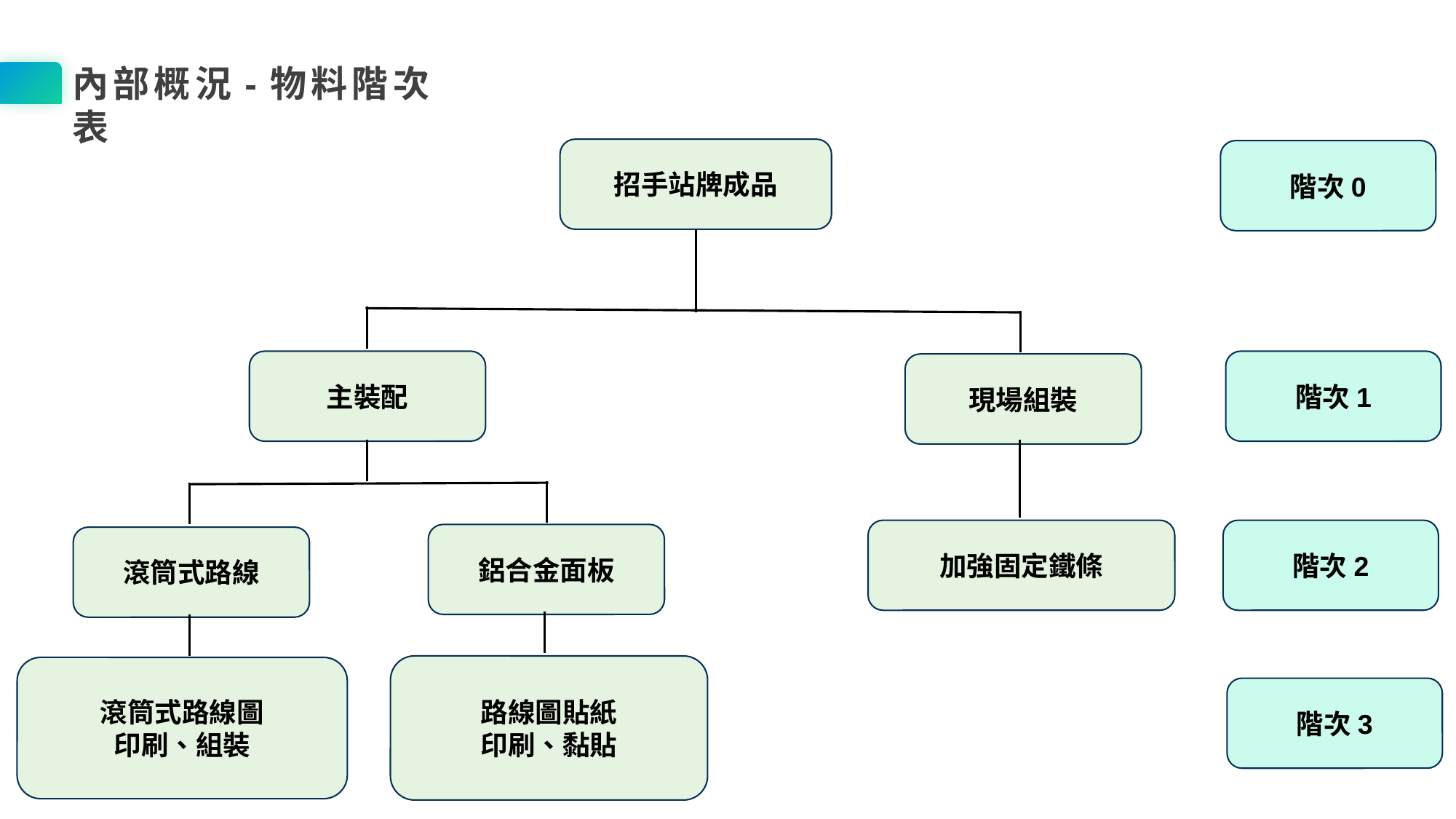

內部概況-物料階次表
招手站牌成品
主裝配
現場組裝
加強固定鐵條
鋁合金面板
滾筒式路線
路線圖貼紙
印刷、黏貼
滾筒式路線圖
印刷、組裝
階次0
階次1
階次2
階次3